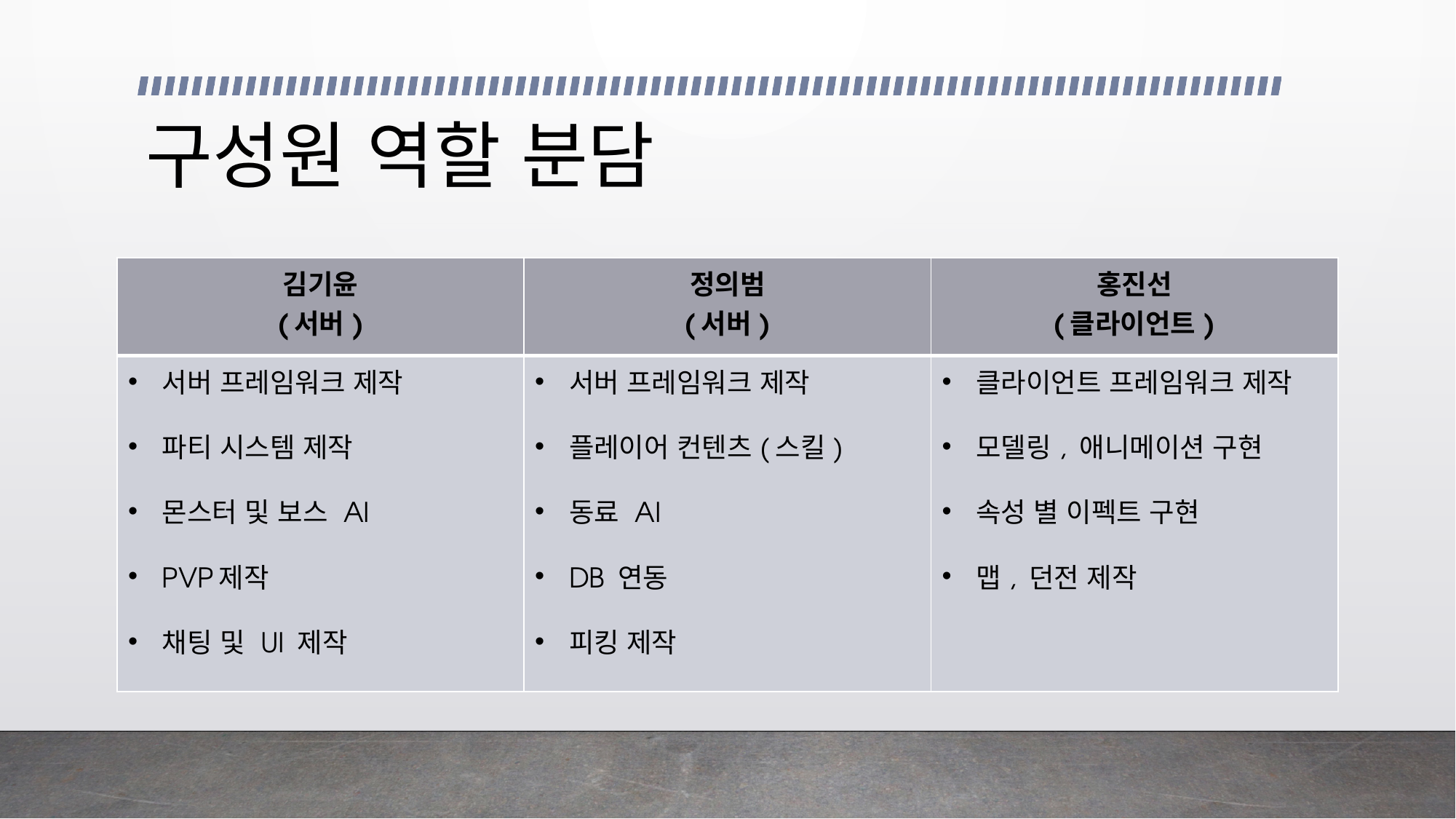

# 구성원 역할 분담
| 김기윤 (서버) | 정의범 (서버) | 홍진선 (클라이언트) |
| --- | --- | --- |
| 서버 프레임워크 제작 파티 시스템 제작 몬스터 및 보스 AI PVP제작 채팅 및 UI 제작 | 서버 프레임워크 제작 플레이어 컨텐츠(스킬) 동료 AI DB 연동 피킹 제작 | 클라이언트 프레임워크 제작 모델링, 애니메이션 구현 속성 별 이펙트 구현 맵, 던전 제작 |